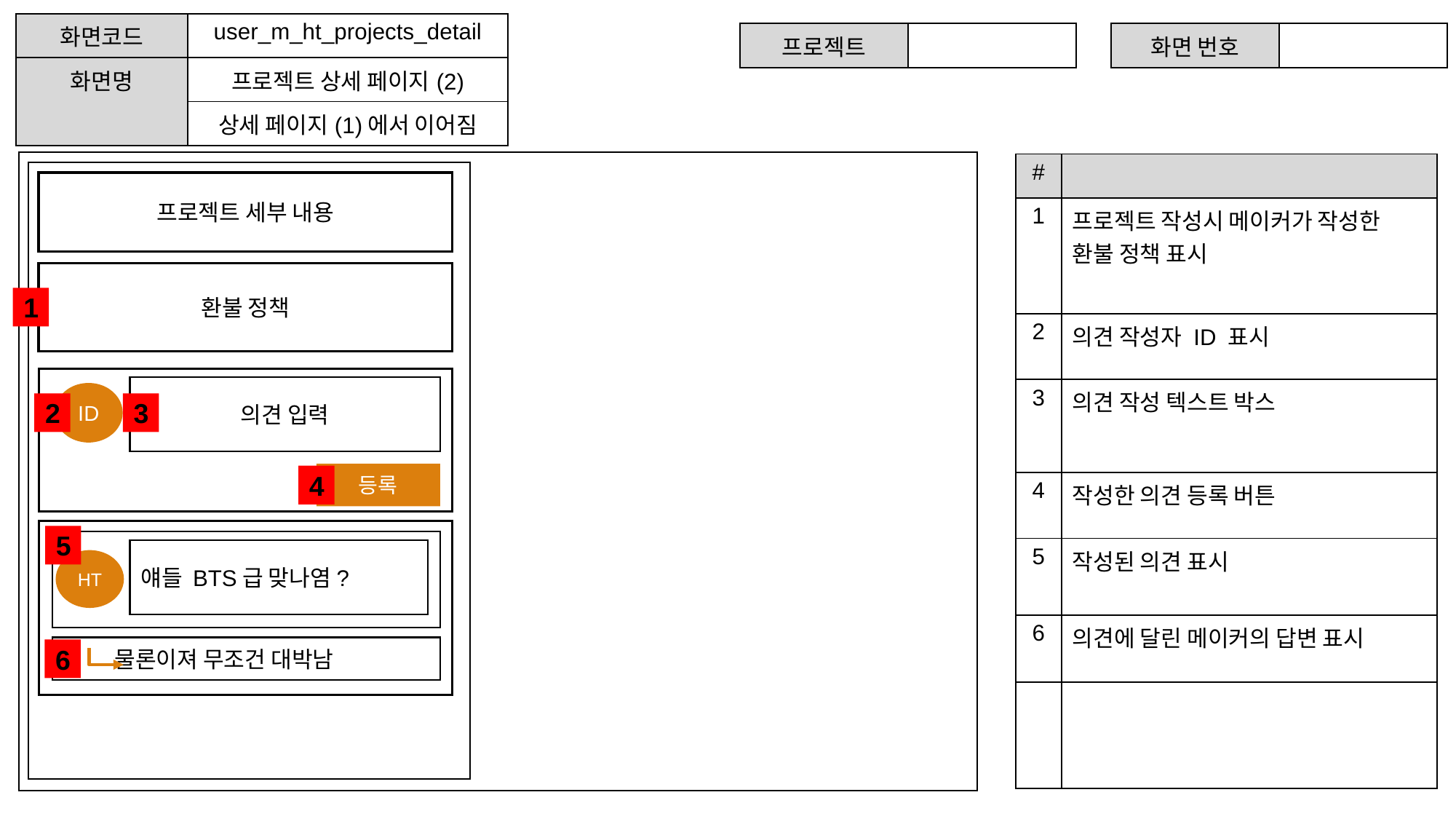

| 화면코드 | user\_m\_ht\_projects\_detail |
| --- | --- |
| 화면명 | 프로젝트 상세 페이지(2) |
|  | 상세 페이지(1)에서 이어짐 |
| 프로젝트 |  |
| --- | --- |
| 화면 번호 |  |
| --- | --- |

프로젝트 세부 내용
환불 정책

의견 입력
ID
등록

얘들 BTS급 맞나염?
HT
         물론이져 무조건 대박남

| # |  |
| --- | --- |
| 1 | 프로젝트 작성시 메이커가 작성한 환불 정책 표시 |
| 2 | 의견 작성자 ID 표시 |
| 3 | 의견 작성 텍스트 박스 |
| 4 | 작성한 의견 등록 버튼 |
| 5 | 작성된 의견 표시 |
| 6 | 의견에 달린 메이커의 답변 표시 |
|  |  |
1
2
3
4
5
6